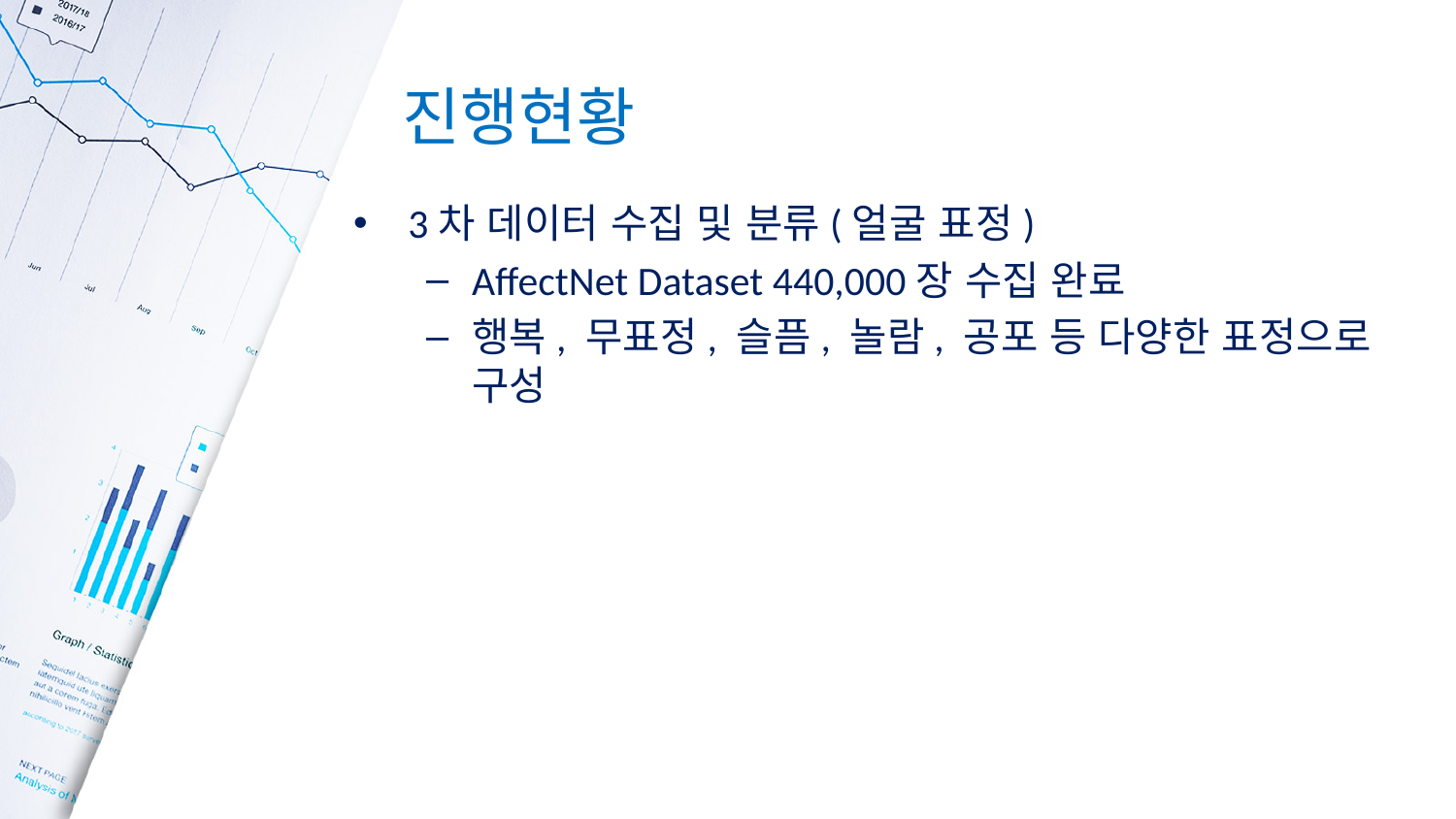

# 진행현황
3차 데이터 수집 및 분류(얼굴 표정)
AffectNet Dataset 440,000장 수집 완료
행복, 무표정, 슬픔, 놀람, 공포 등 다양한 표정으로 구성